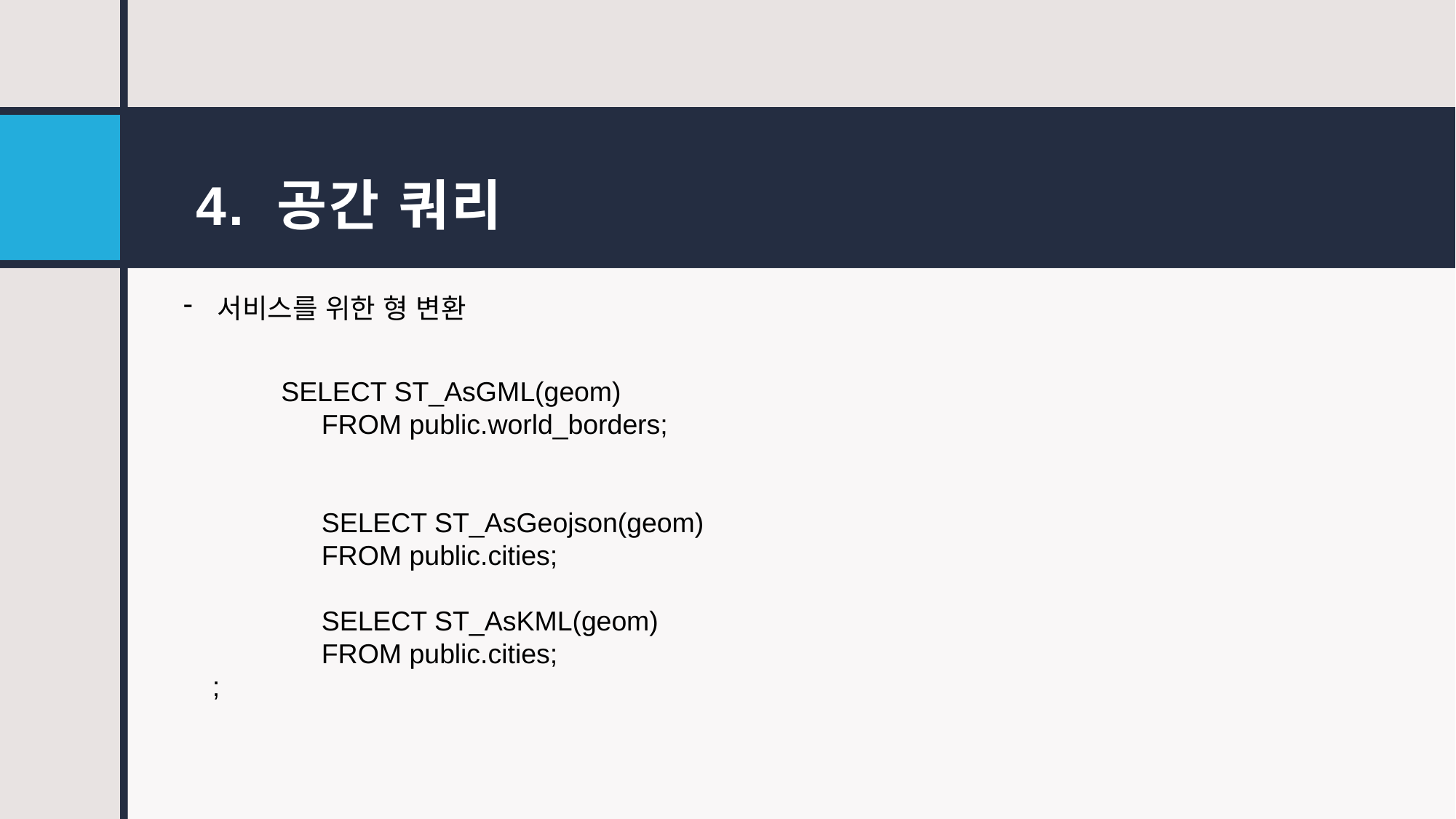

# 4. 공간 쿼리

서비스를 위한 형 변환

         SELECT ST_AsGML(geom)
	FROM public.world_borders;

	SELECT ST_AsGeojson(geom)
	FROM public.cities;

  	SELECT ST_AsKML(geom)
	FROM public.cities;
;